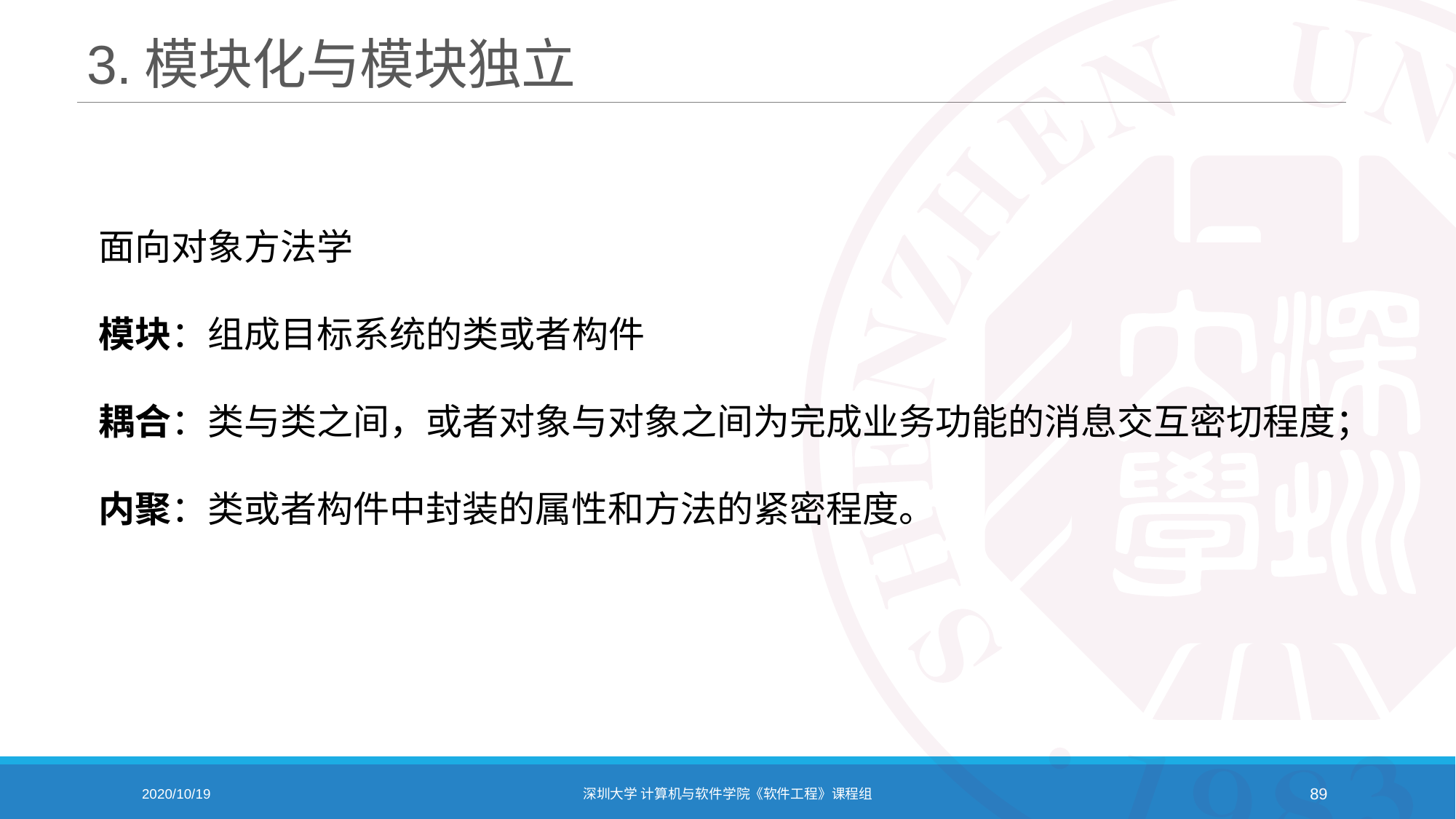

# 3.模块化与模块独立
面向对象方法学

模块：组成目标系统的类或者构件

耦合：类与类之间，或者对象与对象之间为完成业务功能的消息交互密切程度；

内聚：类或者构件中封装的属性和方法的紧密程度。
2020/10/19
深圳大学 计算机与软件学院《软件工程》课程组
89